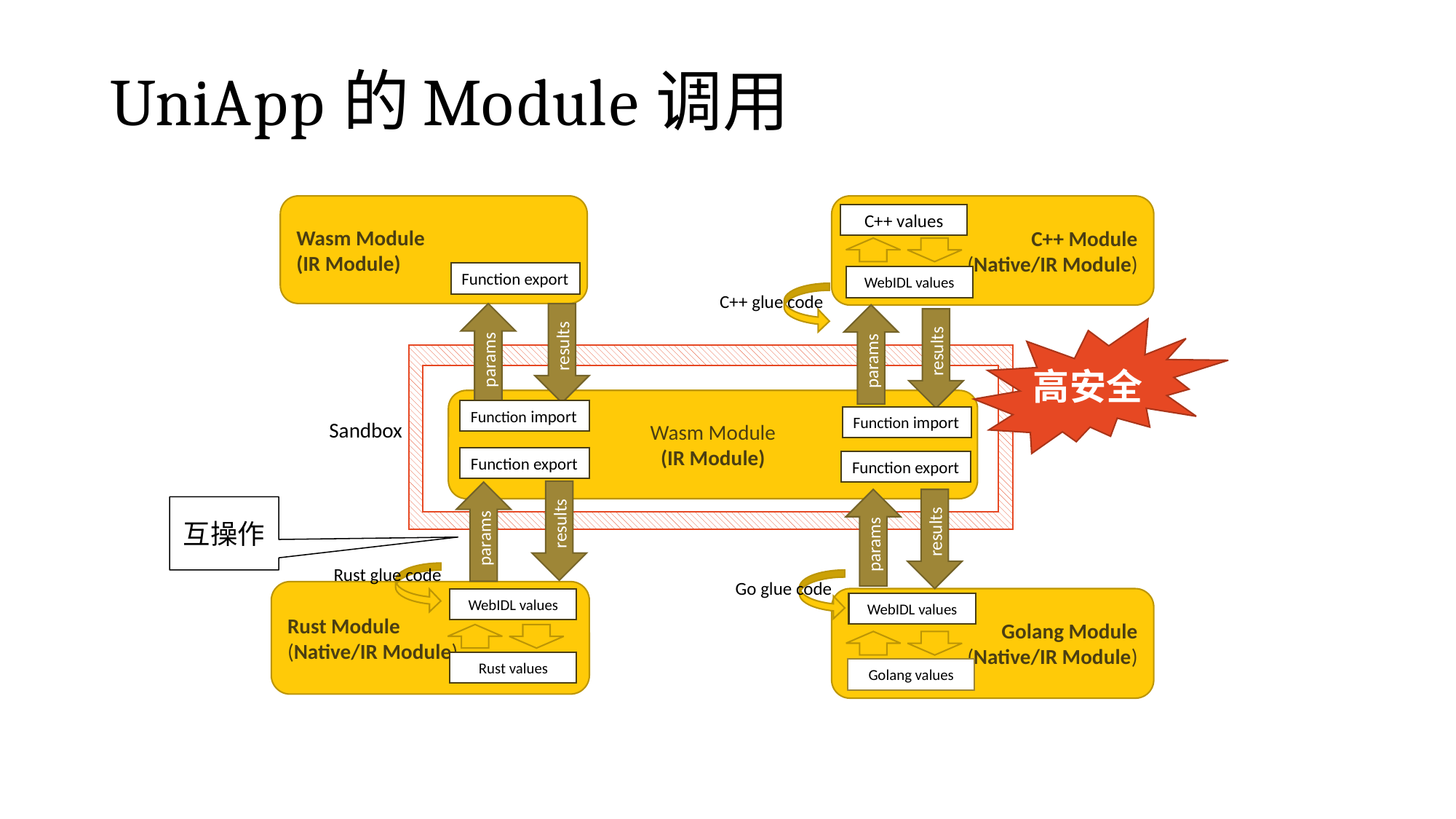

# UniApp的Module调用
Wasm Module
(IR Module)
C++ Module
(Native/IR Module)
C++ values

Function export
WebIDL values

C++ glue code
params
results
params
results

高安全
Wasm Module
(IR Module)
Function import
Function import
Sandbox
Function export
Function export
results
params
params
results
互操作
Rust glue code

Go glue code
Rust Module
(Native/IR Module)
Golang Module
(Native/IR Module)
WebIDL values
WebIDL values

Rust values
Golang values